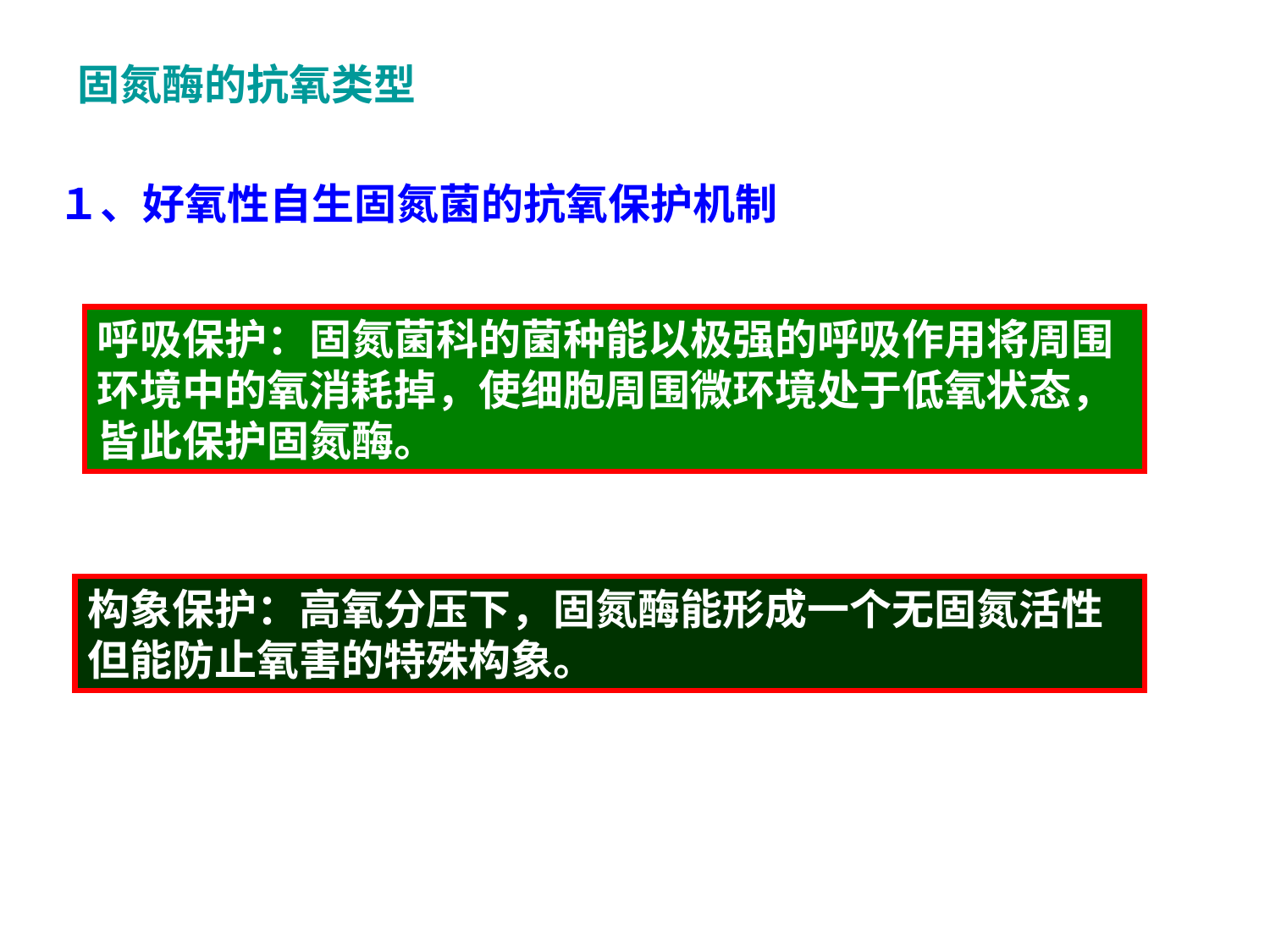

固氮酶的抗氧类型
# １、好氧性自生固氮菌的抗氧保护机制
呼吸保护：固氮菌科的菌种能以极强的呼吸作用将周围环境中的氧消耗掉，使细胞周围微环境处于低氧状态，皆此保护固氮酶。
构象保护：高氧分压下，固氮酶能形成一个无固氮活性但能防止氧害的特殊构象。